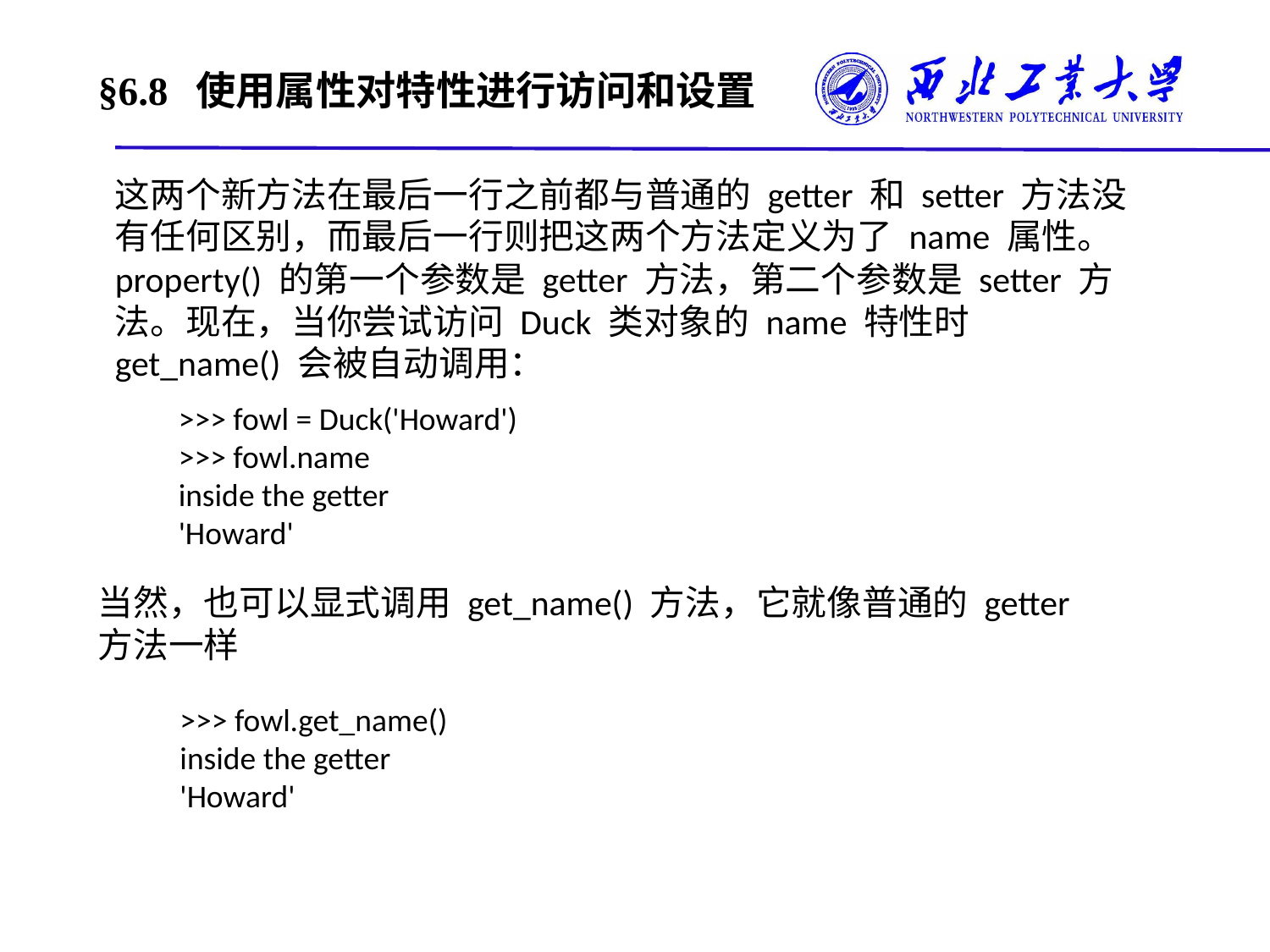

# §6.8  使用属性对特性进行访问和设置
这两个新方法在最后一行之前都与普通的 getter 和 setter 方法没有任何区别，而最后一行则把这两个方法定义为了 name 属性。 property() 的第一个参数是 getter 方法，第二个参数是 setter 方法。现在，当你尝试访问 Duck 类对象的 name 特性时get_name() 会被自动调用：
>>> fowl = Duck('Howard')
>>> fowl.name
inside the getter
'Howard'
当然，也可以显式调用 get_name() 方法，它就像普通的 getter 方法一样
>>> fowl.get_name()
inside the getter
'Howard'